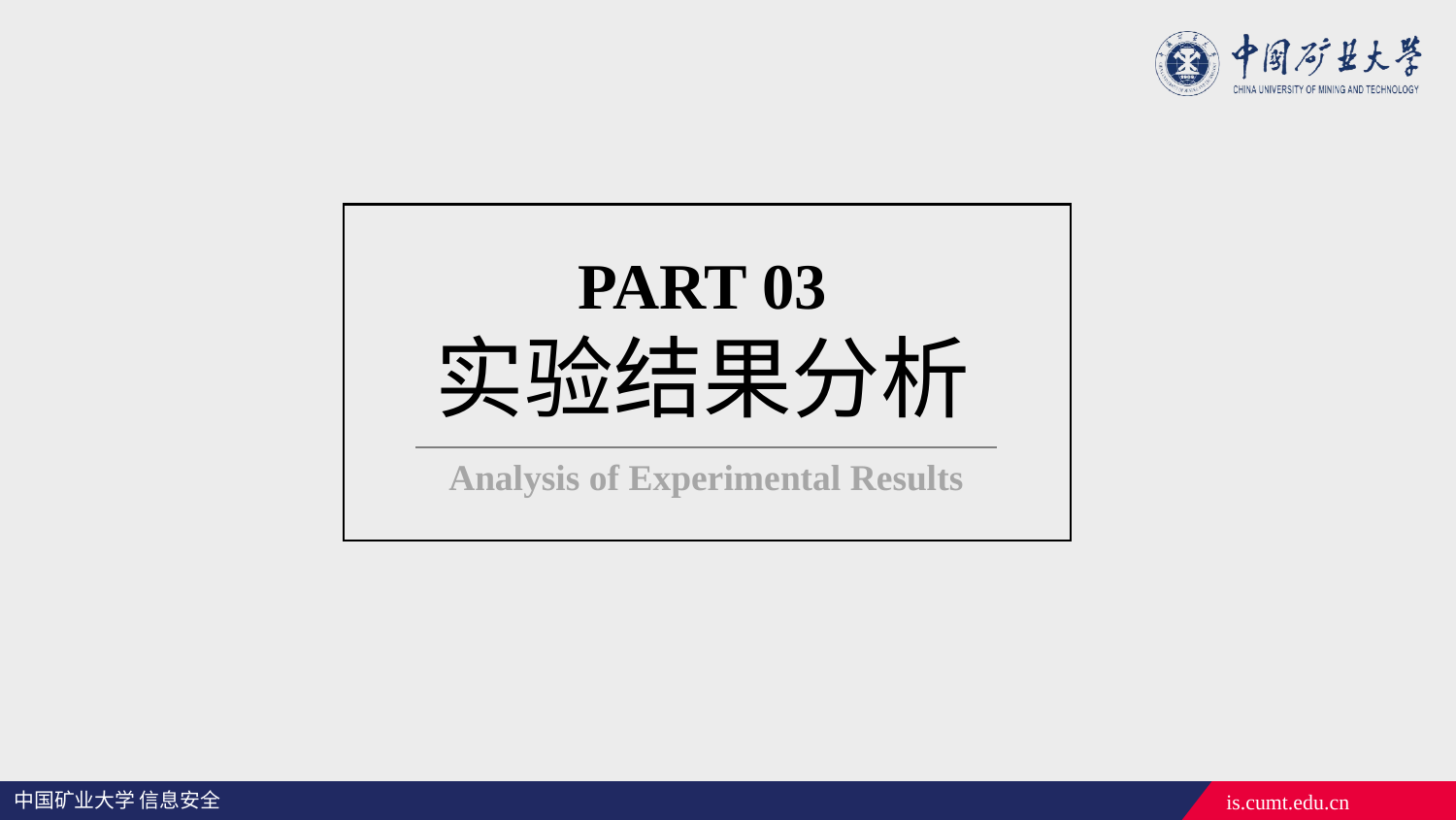

PART 03
实验结果分析
Analysis of Experimental Results